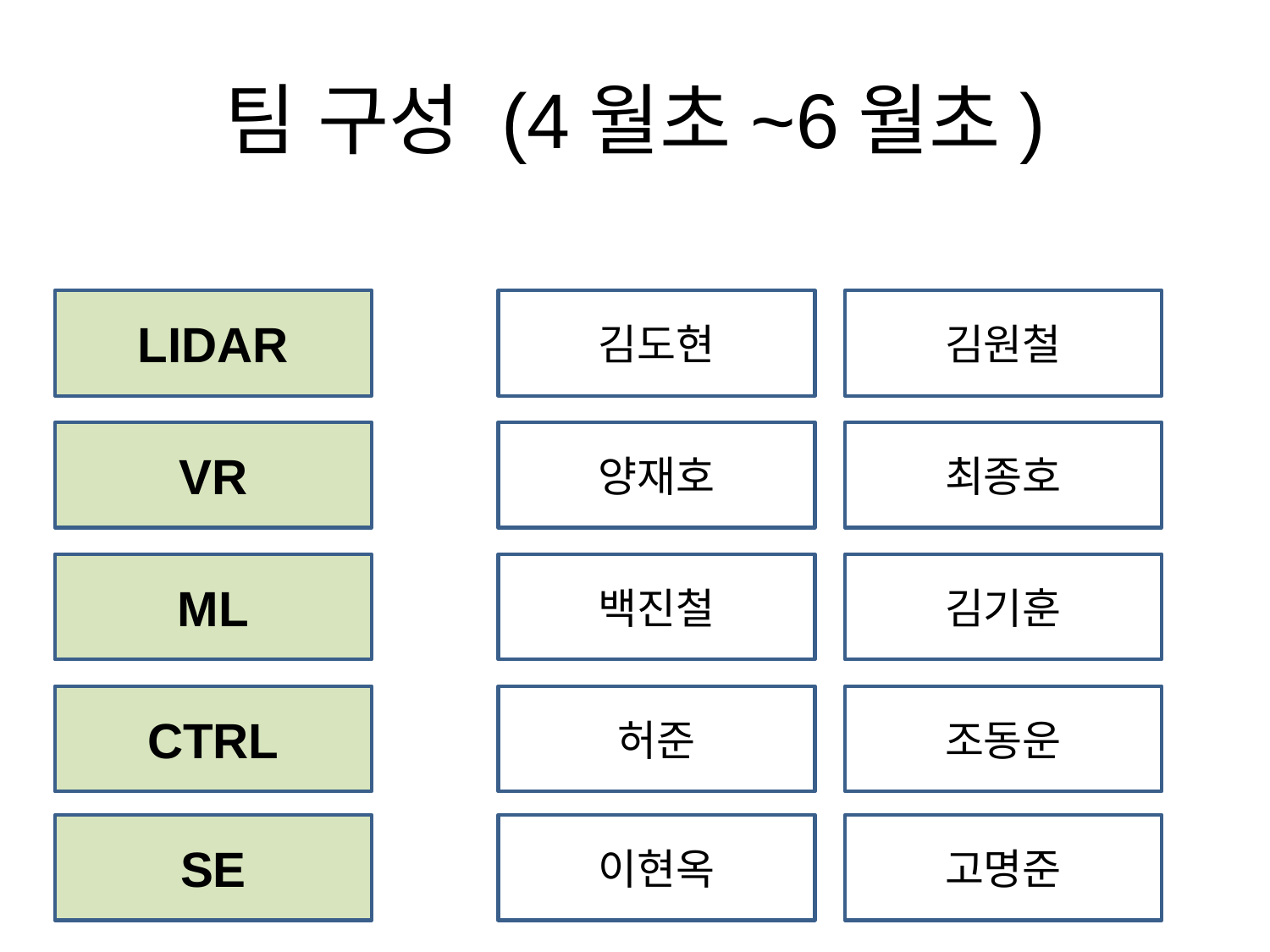

# 팀 구성 (4월초~6월초)
LIDAR
김도현
김원철
VR
양재호
최종호
ML
백진철
김기훈
CTRL
허준
조동운
SE
이현옥
고명준